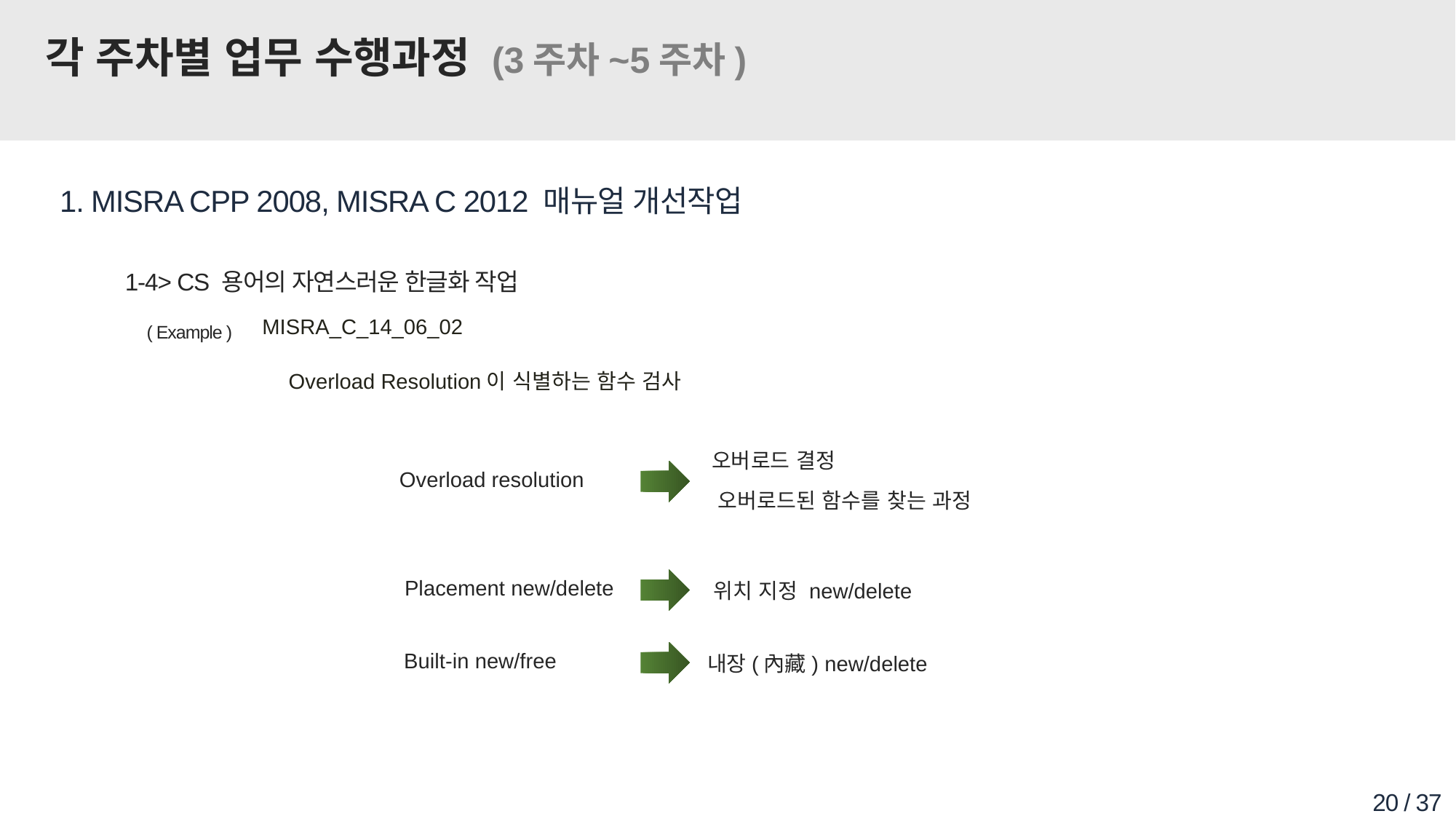

# 각 주차별 업무 수행과정 (3주차~5주차)
1. MISRA CPP 2008, MISRA C 2012 매뉴얼 개선작업
1-4> CS 용어의 자연스러운 한글화 작업
( Example )
MISRA_C_14_06_02
Overload Resolution이 식별하는 함수 검사
오버로드 결정

Overload resolution
오버로드된 함수를 찾는 과정

Placement new/delete
위치 지정 new/delete

Built-in new/free
내장(內藏) new/delete
20 / 37